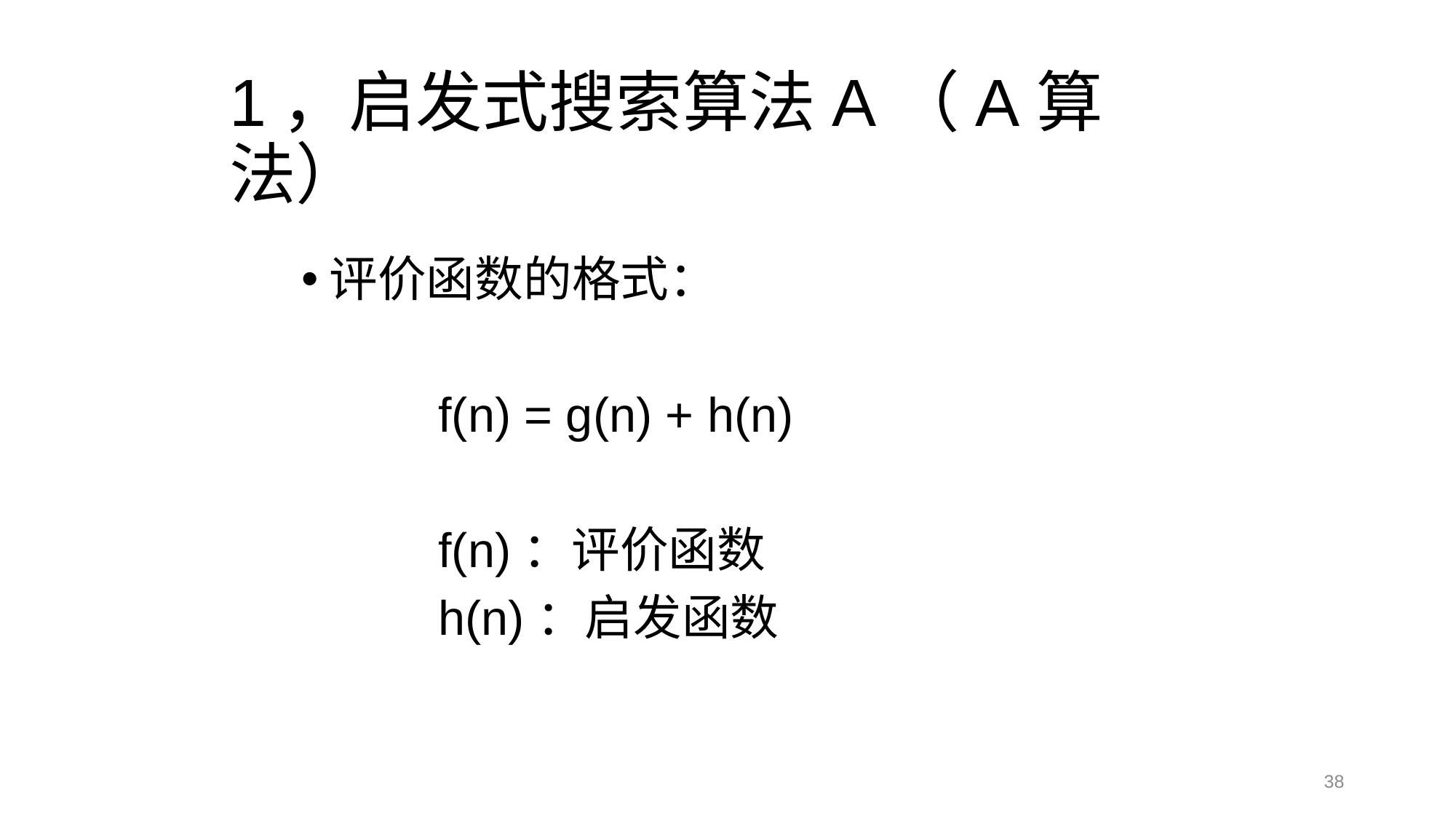

# 1，启发式搜索算法A（A算法）
评价函数的格式：

		f(n) = g(n) + h(n)

		f(n)：评价函数
		h(n)：启发函数
38